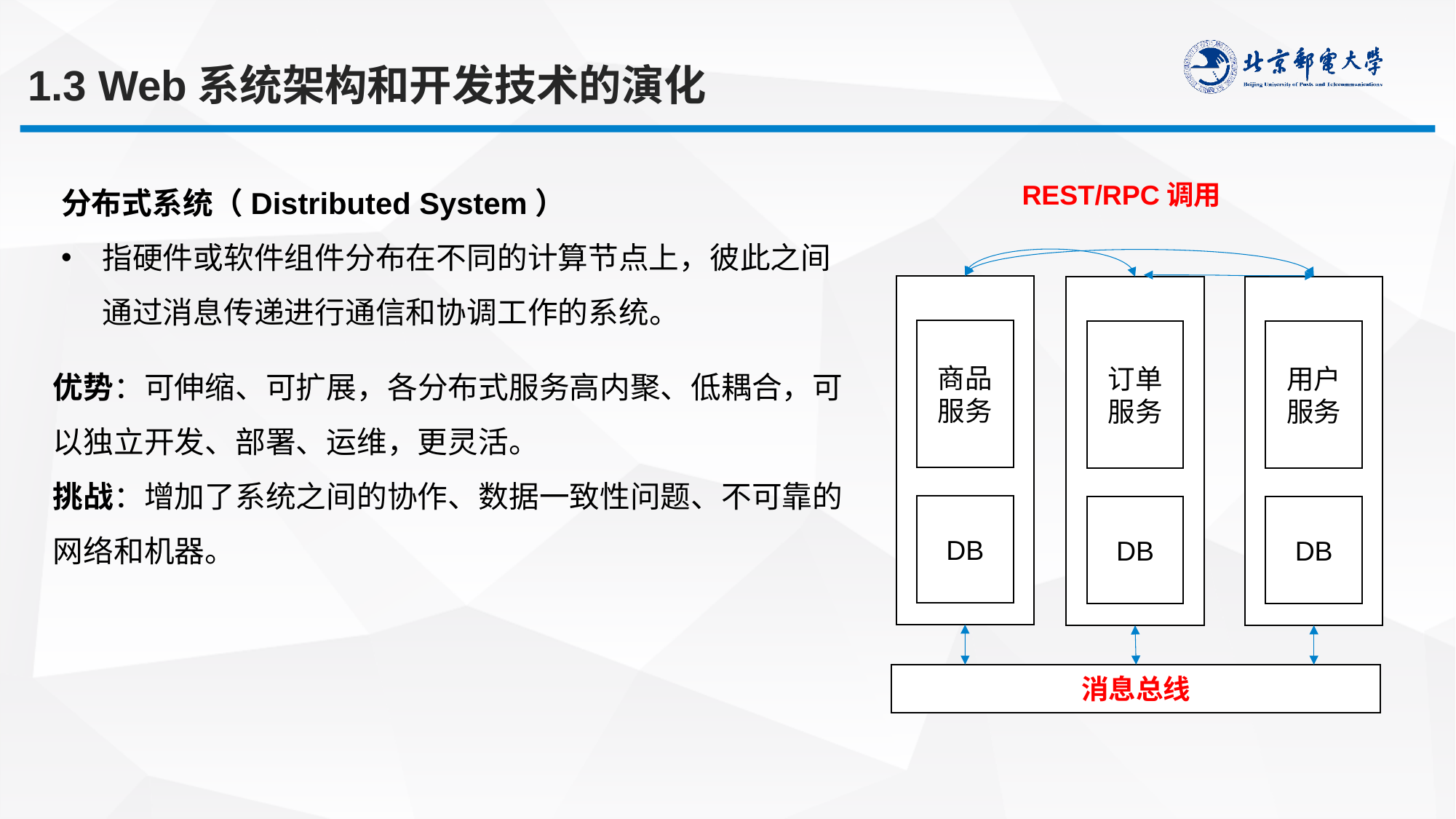

1.3 Web系统架构和开发技术的演化

分布式系统（Distributed System）
指硬件或软件组件分布在不同的计算节点上，彼此之间通过消息传递进行通信和协调工作的系统。

REST/RPC调用

商品服务
订单服务
用户服务
优势：可伸缩、可扩展，各分布式服务高内聚、低耦合，可以独立开发、部署、运维，更灵活。
挑战：增加了系统之间的协作、数据一致性问题、不可靠的网络和机器。
DB
DB
DB
消息总线